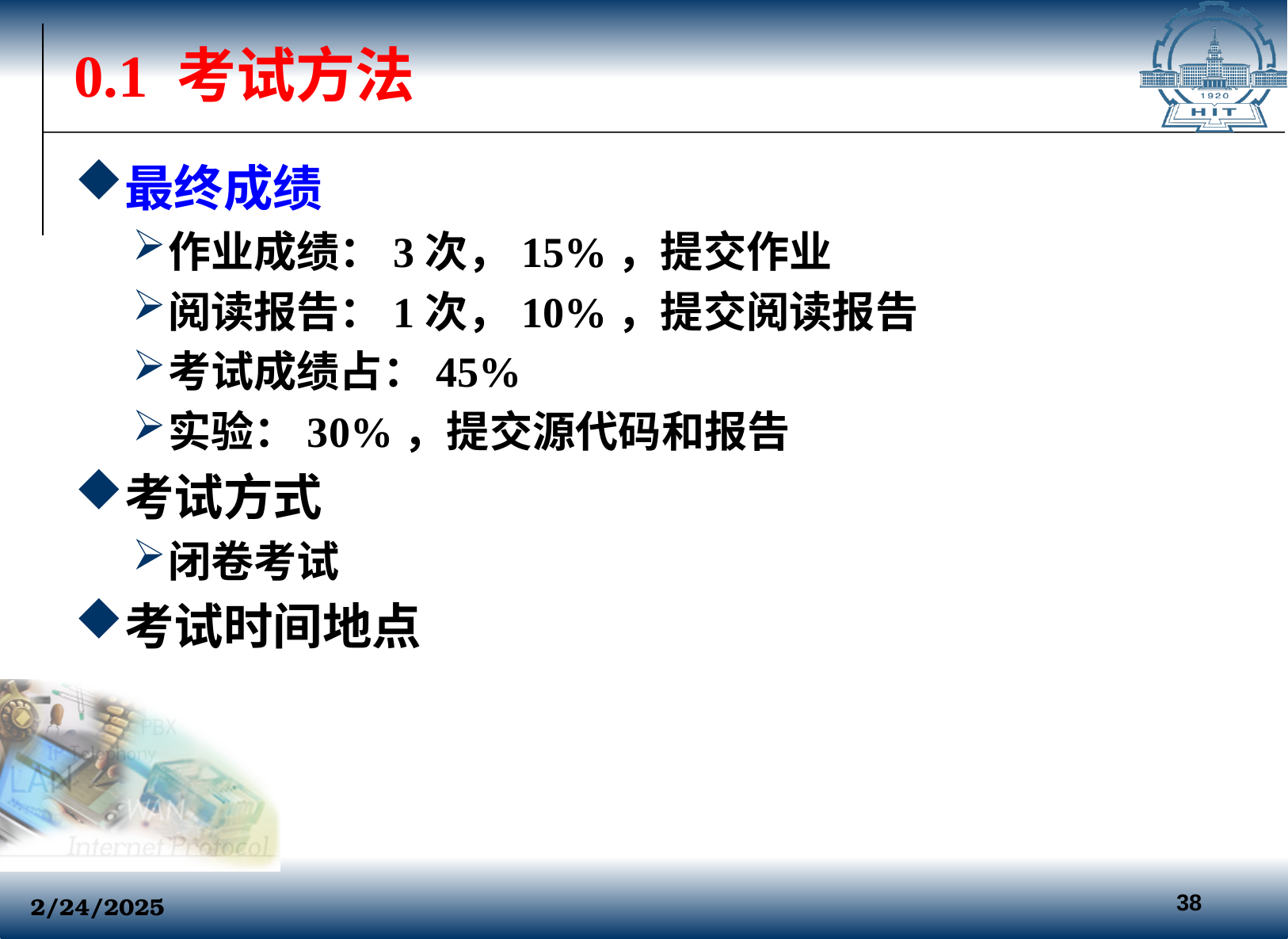

0.1 考试方法
最终成绩
作业成绩：3次，15%，提交作业
阅读报告：1次，10%，提交阅读报告
考试成绩占：45%
实验：30%，提交源代码和报告
考试方式
闭卷考试
考试时间地点